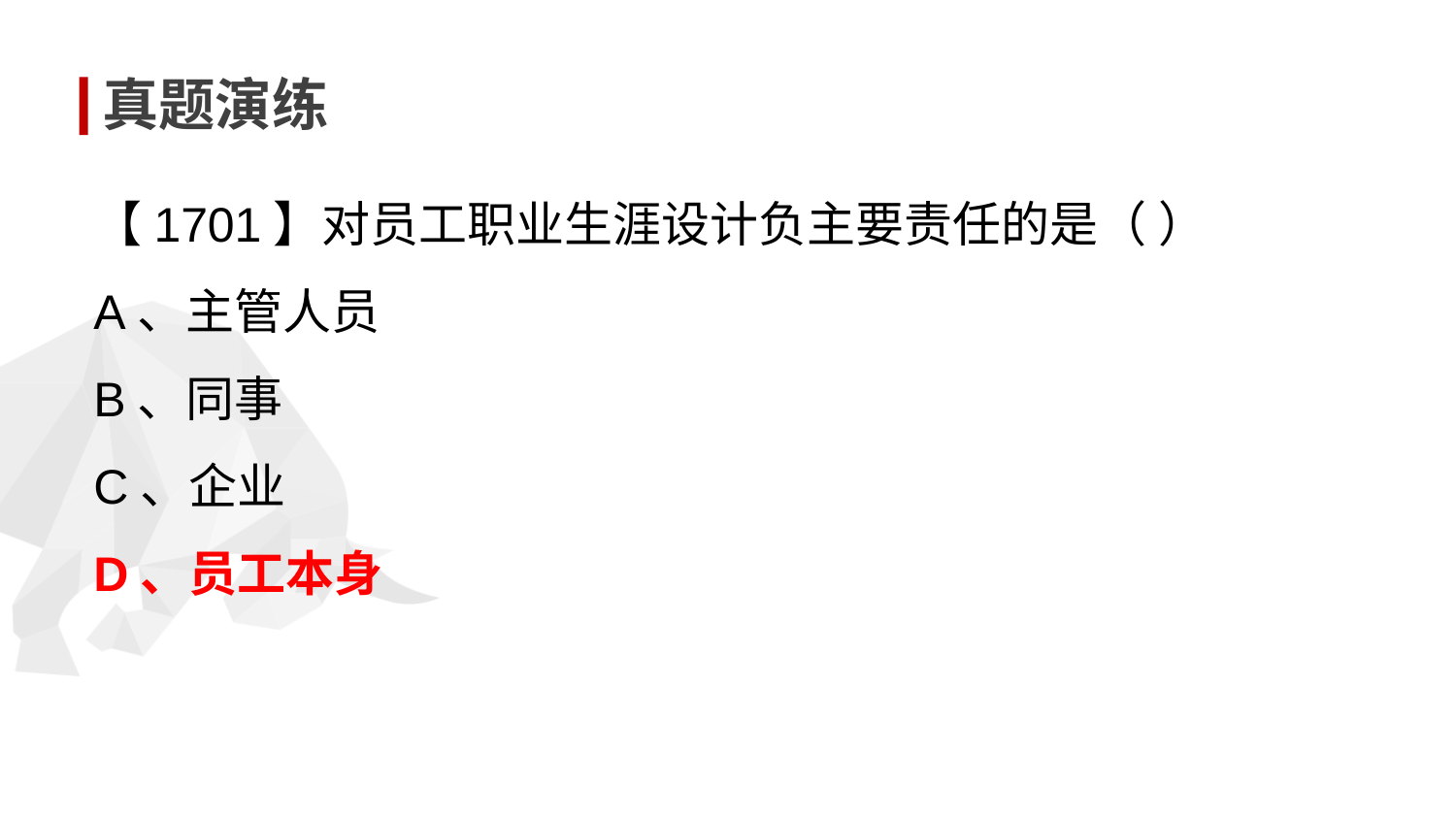

真题演练
【1701】对员工职业生涯设计负主要责任的是（ ）
A、主管人员
B、同事
C、企业
D、员工本身